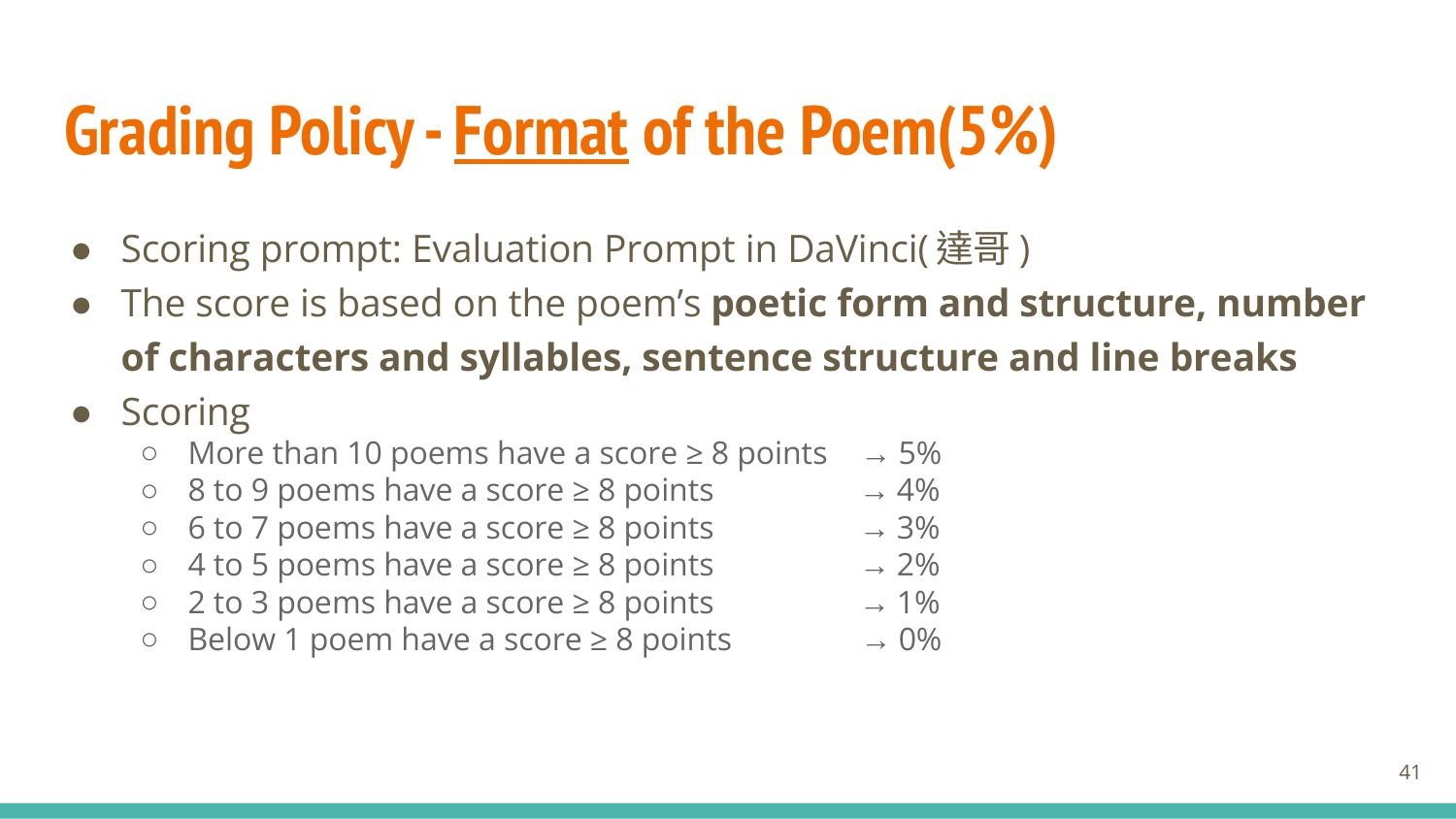

# Grading Policy - Format of the Poem(5%)

Scoring prompt: Evaluation Prompt in DaVinci(達哥)
The score is based on the poem’s poetic form and structure, number of characters and syllables, sentence structure and line breaks
Scoring
More than 10 poems have a score ≥ 8 points    → 5%
8 to 9 poems have a score ≥ 8 points                  → 4%
6 to 7 poems have a score ≥ 8 points                  → 3%
4 to 5 poems have a score ≥ 8 points                  → 2%
2 to 3 poems have a score ≥ 8 points                  → 1%
Below 1 poem have a score ≥ 8 points                → 0%

41